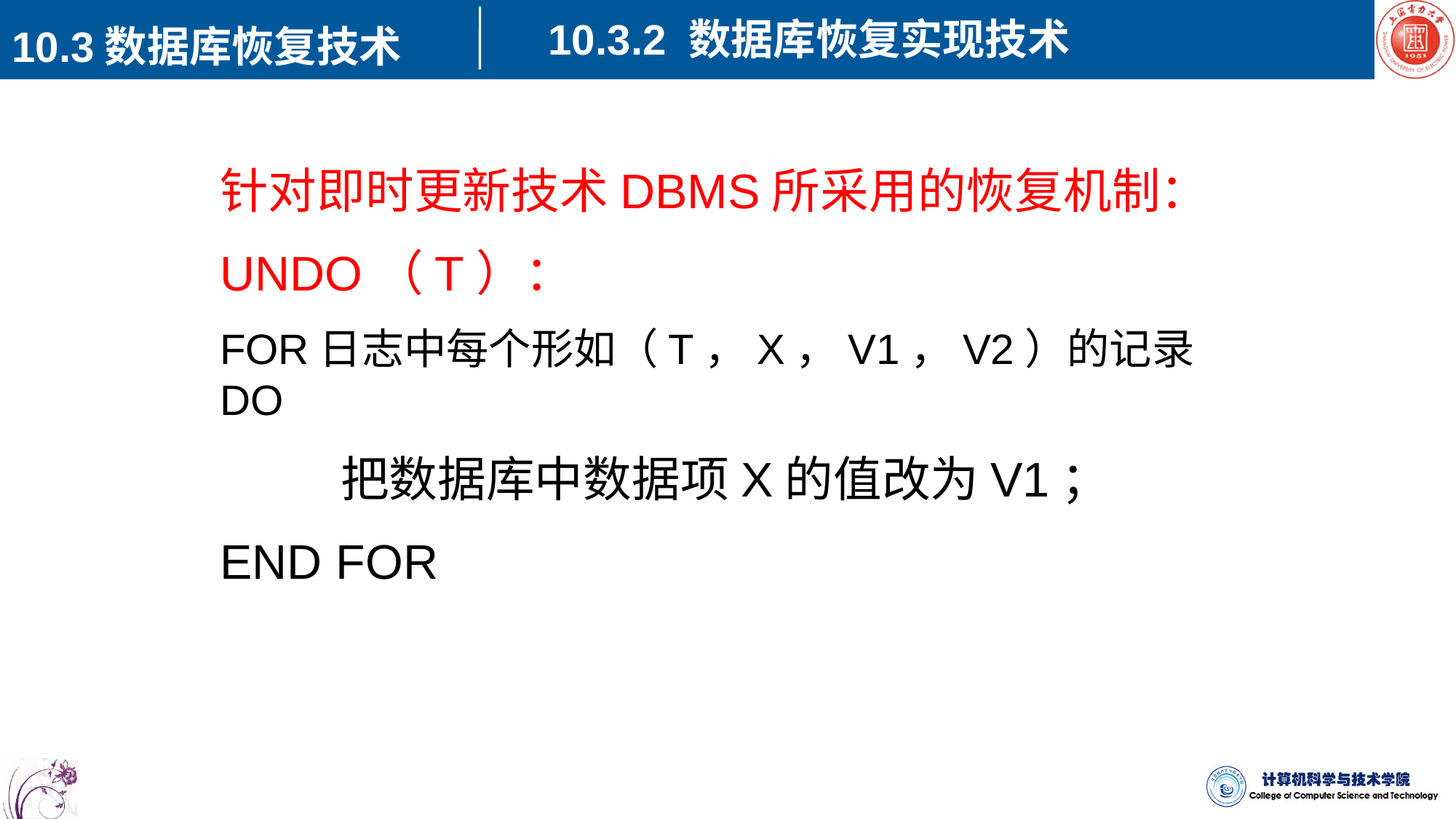

10.3.2 数据库恢复实现技术
10.3数据库恢复技术
针对即时更新技术DBMS所采用的恢复机制：
UNDO（T）：
FOR日志中每个形如（T，X，V1，V2）的记录DO
          把数据库中数据项X的值改为V1；
END FOR